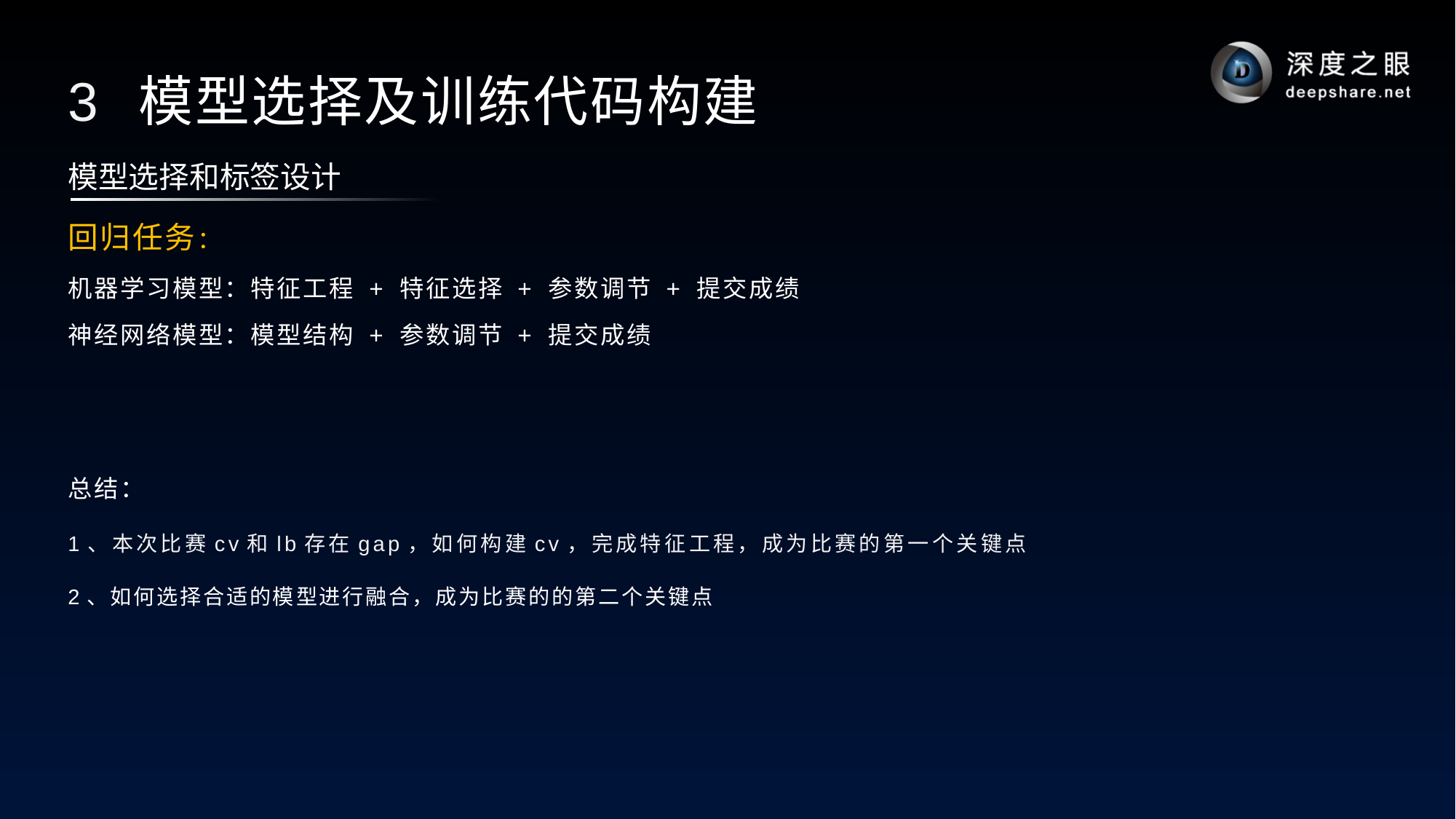

# 3 模型选择及训练代码构建
模型选择和标签设计
回归任务：
机器学习模型：特征工程 + 特征选择 + 参数调节 + 提交成绩
神经网络模型：模型结构 + 参数调节 + 提交成绩

总结：
1、本次比赛cv和lb存在gap，如何构建cv，完成特征工程，成为比赛的第一个关键点
2、如何选择合适的模型进行融合，成为比赛的的第二个关键点